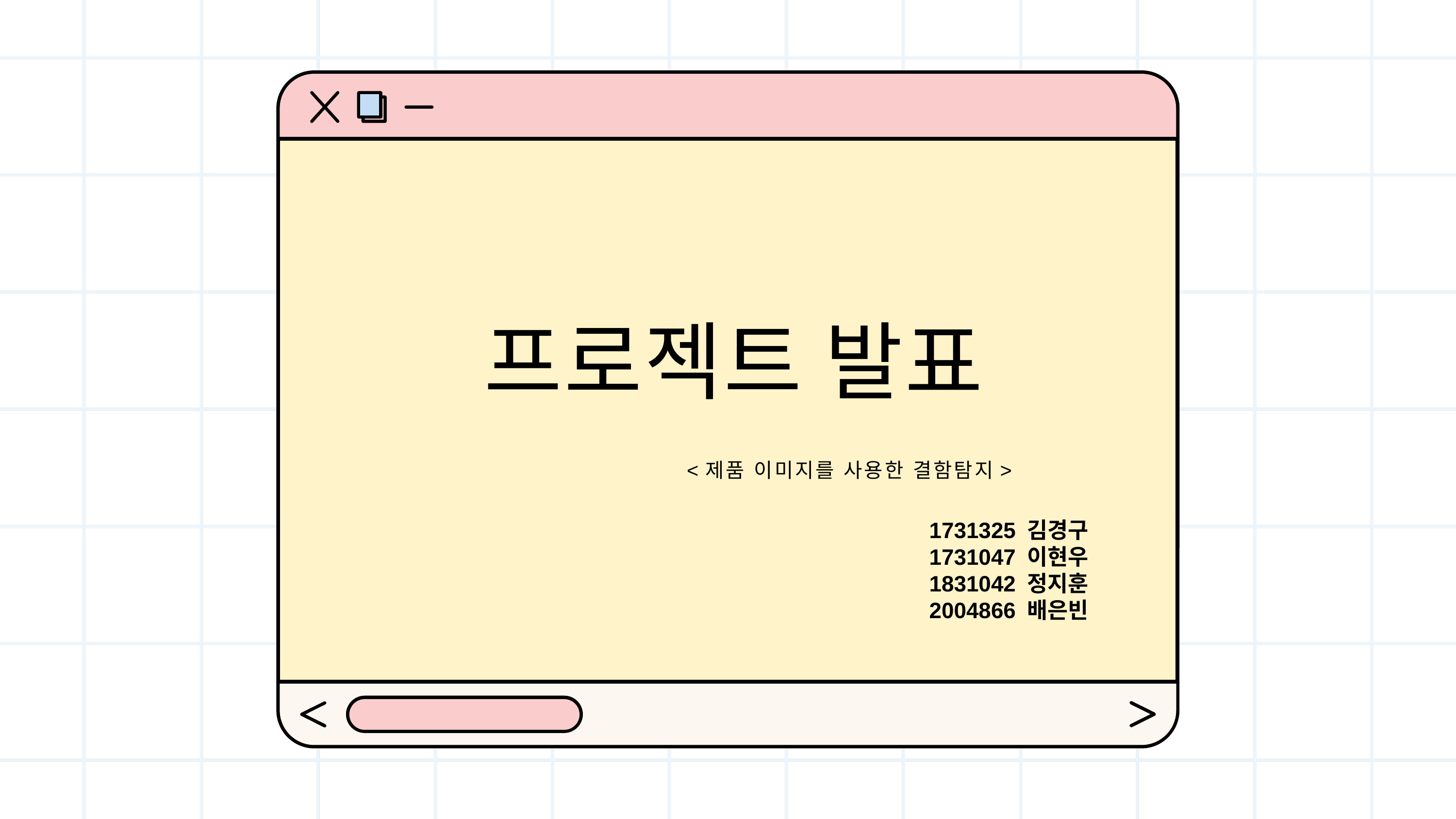

프로젝트 발표
           <제품 이미지를 사용한 결함탐지>
1731325 김경구
1731047 이현우
1831042 정지훈
2004866 배은빈